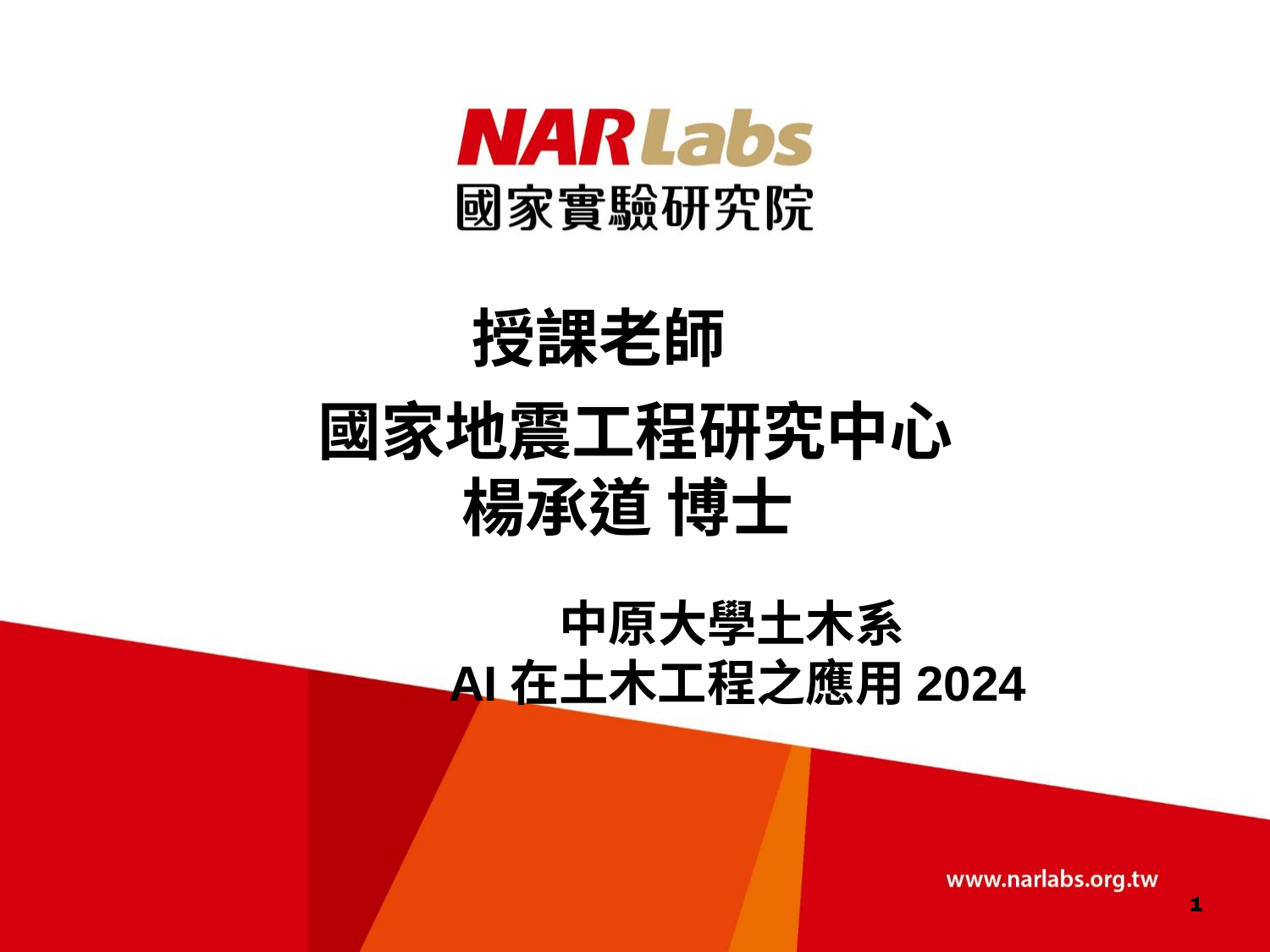

# 授課老師
國家地震工程研究中心
楊承道 博士
中原大學土木系
AI在土木工程之應用2024
1